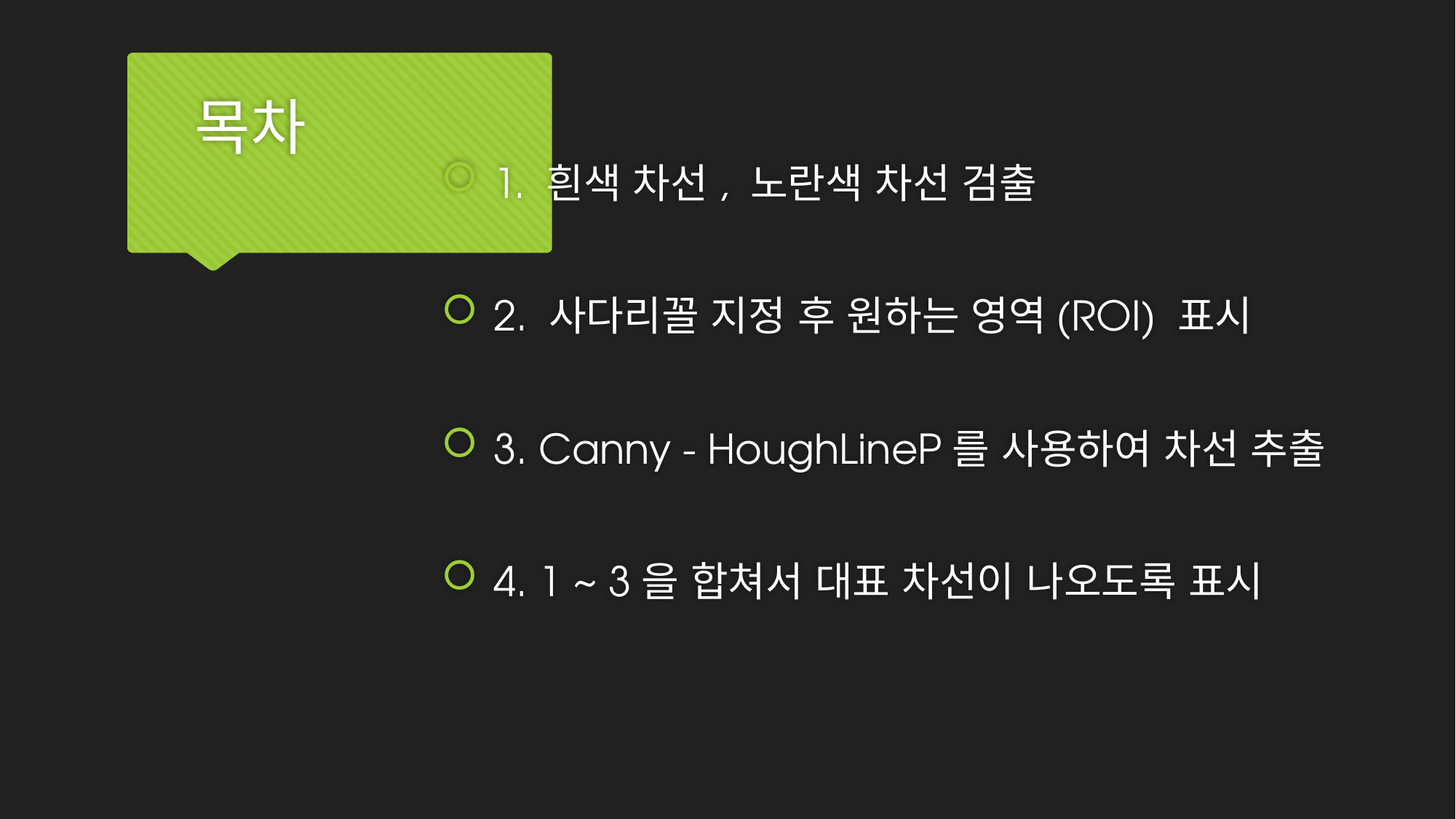

목차
 1. 흰색 차선, 노란색 차선 검출

 2. 사다리꼴 지정 후 원하는 영역(ROI) 표시

 3. Canny - HoughLineP를 사용하여 차선 추출

 4. 1 ~ 3을 합쳐서 대표 차선이 나오도록 표시